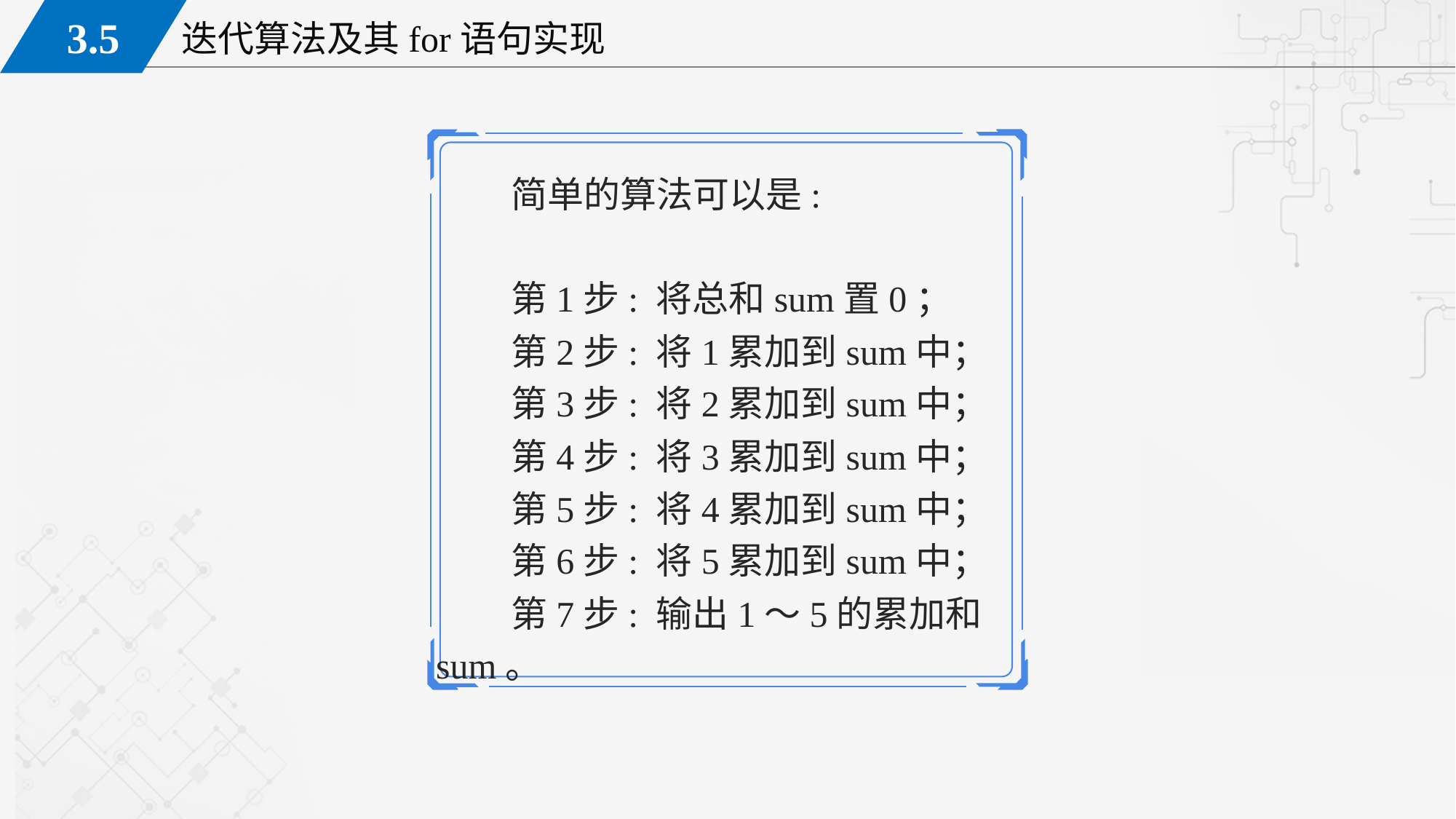

简单的算法可以是:

第1步: 将总和sum置0；
第2步: 将1累加到sum中；
第3步: 将2累加到sum中；
第4步: 将3累加到sum中；
第5步: 将4累加到sum中；
第6步: 将5累加到sum中；
第7步: 输出1～5的累加和sum。